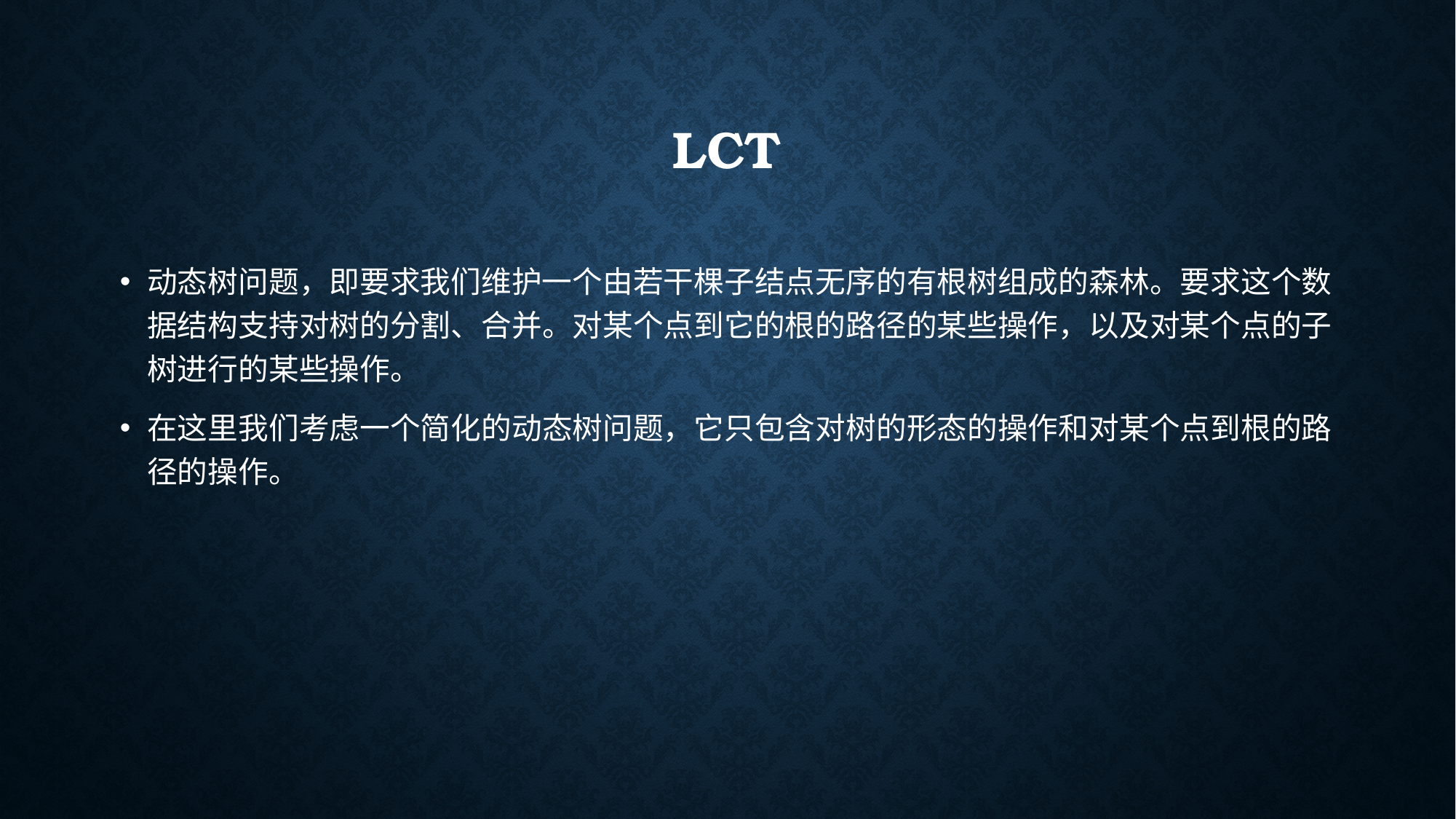

# lct
动态树问题，即要求我们维护⼀个由若干棵子结点无序的有根树组成的森林。要求这个数据结构支持对树的分割、合并。对某个点到它的根的路径的某些操作，以及对某个点的子树进行的某些操作。
在这里我们考虑⼀个简化的动态树问题，它只包含对树的形态的操作和对某个点到根的路径的操作。